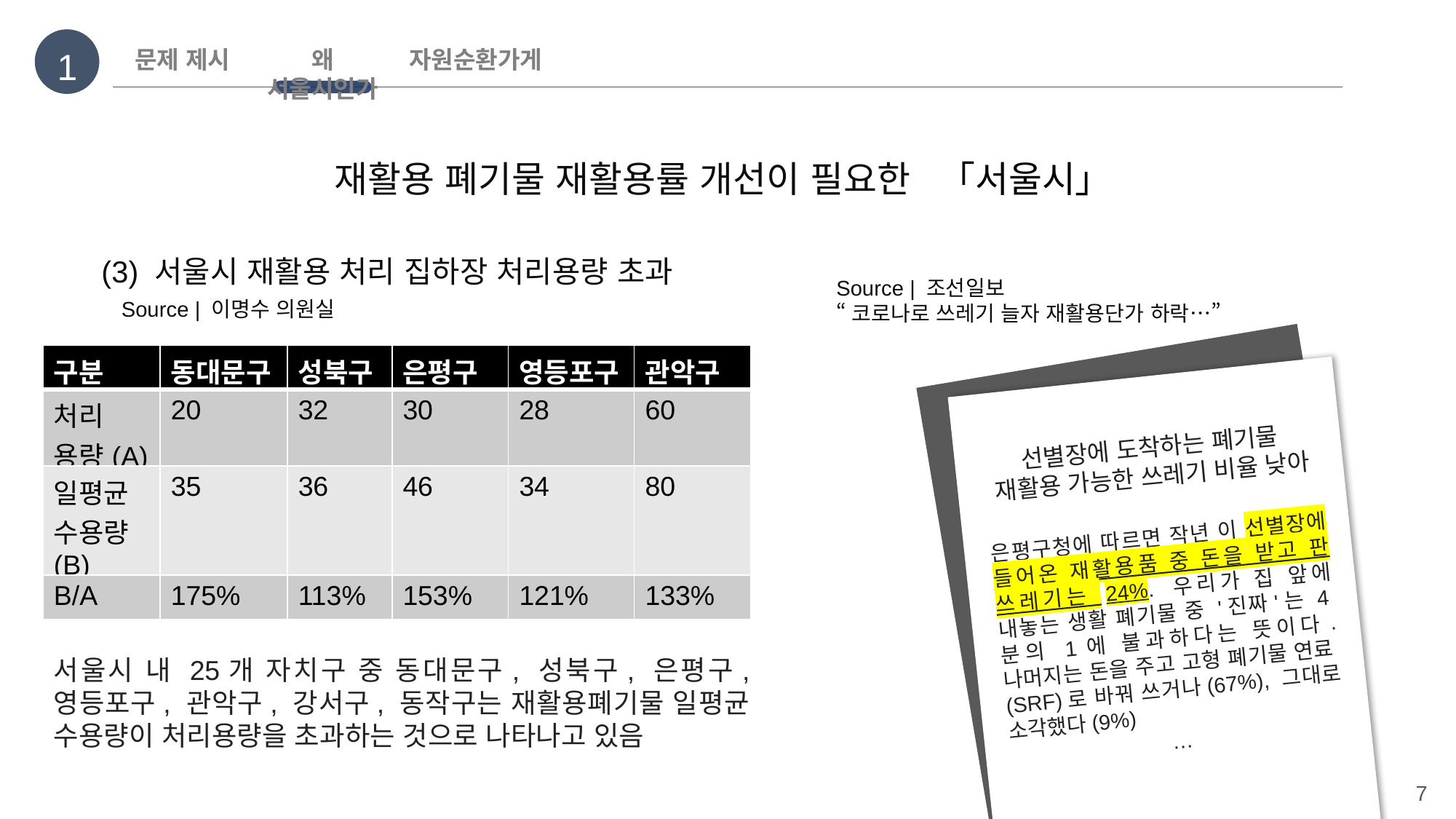

1
문제 제시
왜 서울시인가
자원순환가게

재활용 폐기물 재활용률 개선이 필요한 ﻿「서울시」
(3) 서울시 재활용 처리 집하장 처리용량 초과
Source | 조선일보
“코로나로 쓰레기 늘자 재활용단가 하락…”
Source | 이명수 의원실
| 구분 | 동대문구 | 성북구 | 은평구 | 영등포구 | 관악구 |
| --- | --- | --- | --- | --- | --- |
| 처리 용량(A) | 20 | 32 | 30 | 28 | 60 |
| 일평균 수용량(B) | 35 | 36 | 46 | 34 | 80 |
| B/A | 175% | 113% | 153% | 121% | 133% |

선별장에 도착하는 폐기물
재활용 가능한 쓰레기 비율 낮아
은평구청에 따르면 작년 이 선별장에 들어온 재활용품 중 돈을 받고 판 쓰레기는 24%. 우리가 집 앞에 내놓는 생활 폐기물 중 '진짜'는 4분의 1에 불과하다는 뜻이다. 나머지는 돈을 주고 고형 폐기물 연료(SRF)로 바꿔 쓰거나(67%), 그대로 소각했다(9%)
서울시 내 25개 자치구 중 동대문구, 성북구, 은평구, 영등포구, 관악구, 강서구, 동작구는 재활용폐기물 일평균 수용량이 처리용량을 초과하는 것으로 나타나고 있음
…
7